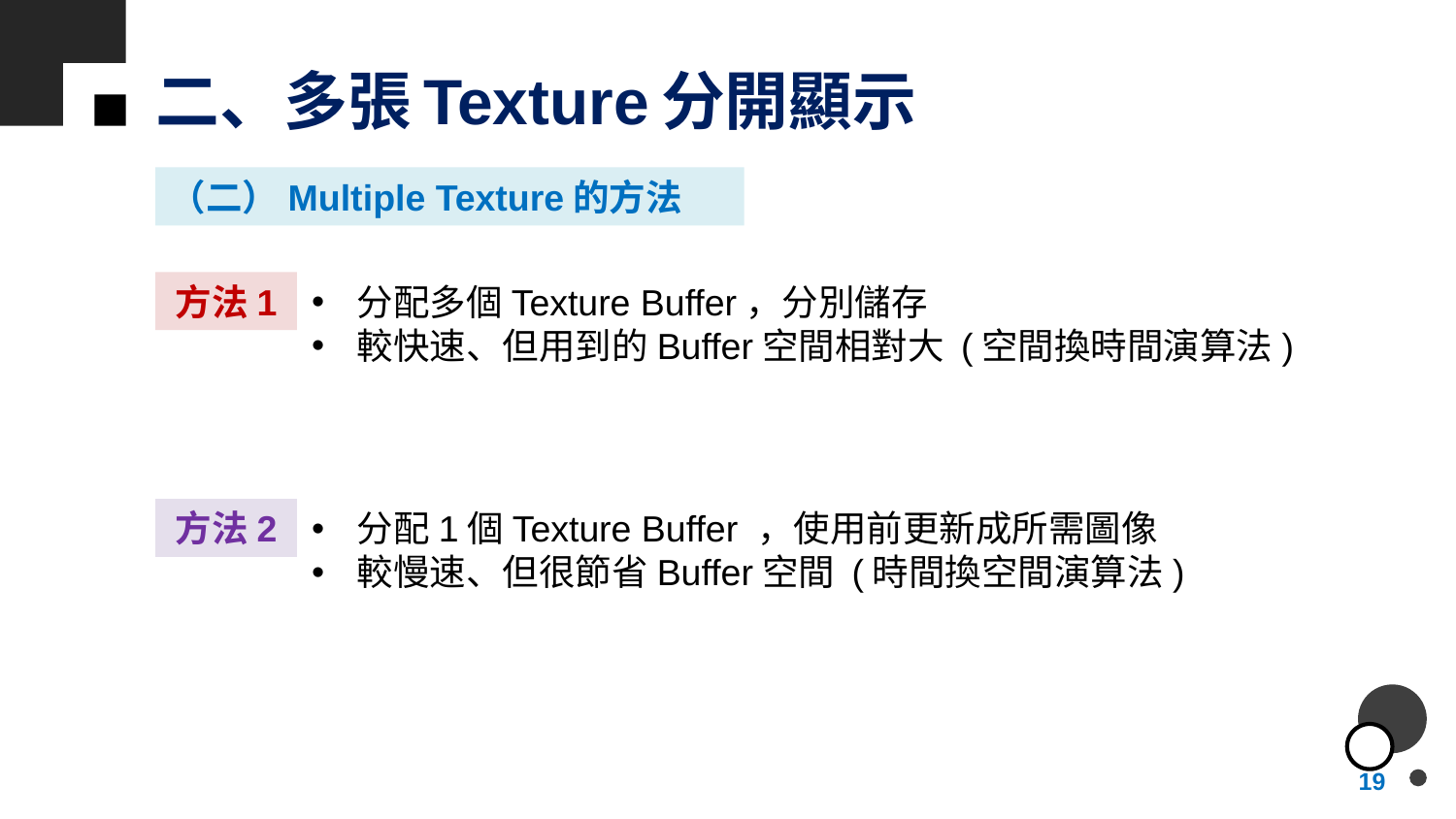

# 二、多張Texture分開顯示
（二）Multiple Texture的方法
方法1
分配多個Texture Buffer，分別儲存
較快速、但用到的Buffer空間相對大 (空間換時間演算法)
方法2
分配1個Texture Buffer ，使用前更新成所需圖像
較慢速、但很節省Buffer空間 (時間換空間演算法)

19